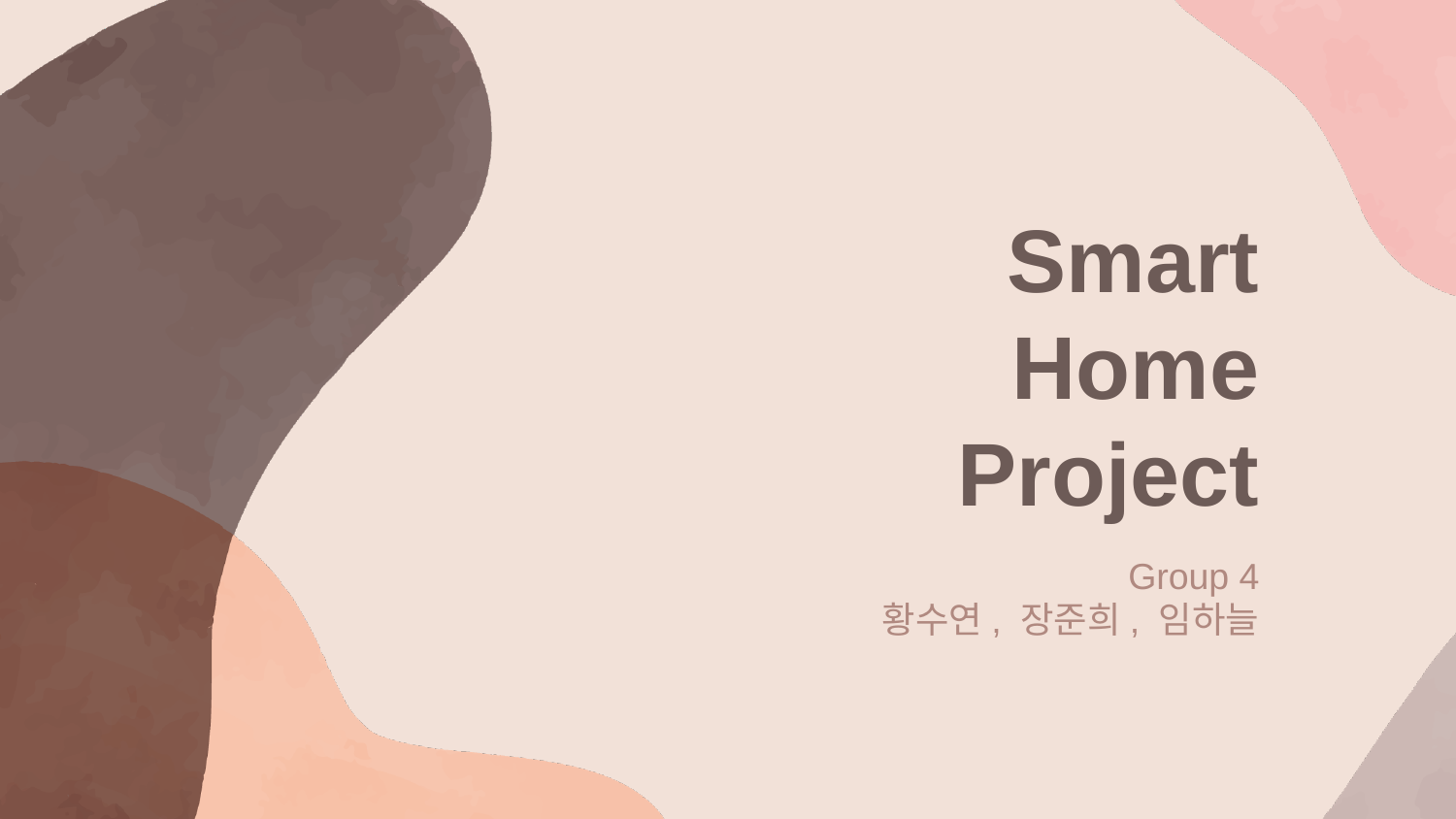

# Smart Home Project
Group 4
황수연, 장준희, 임하늘